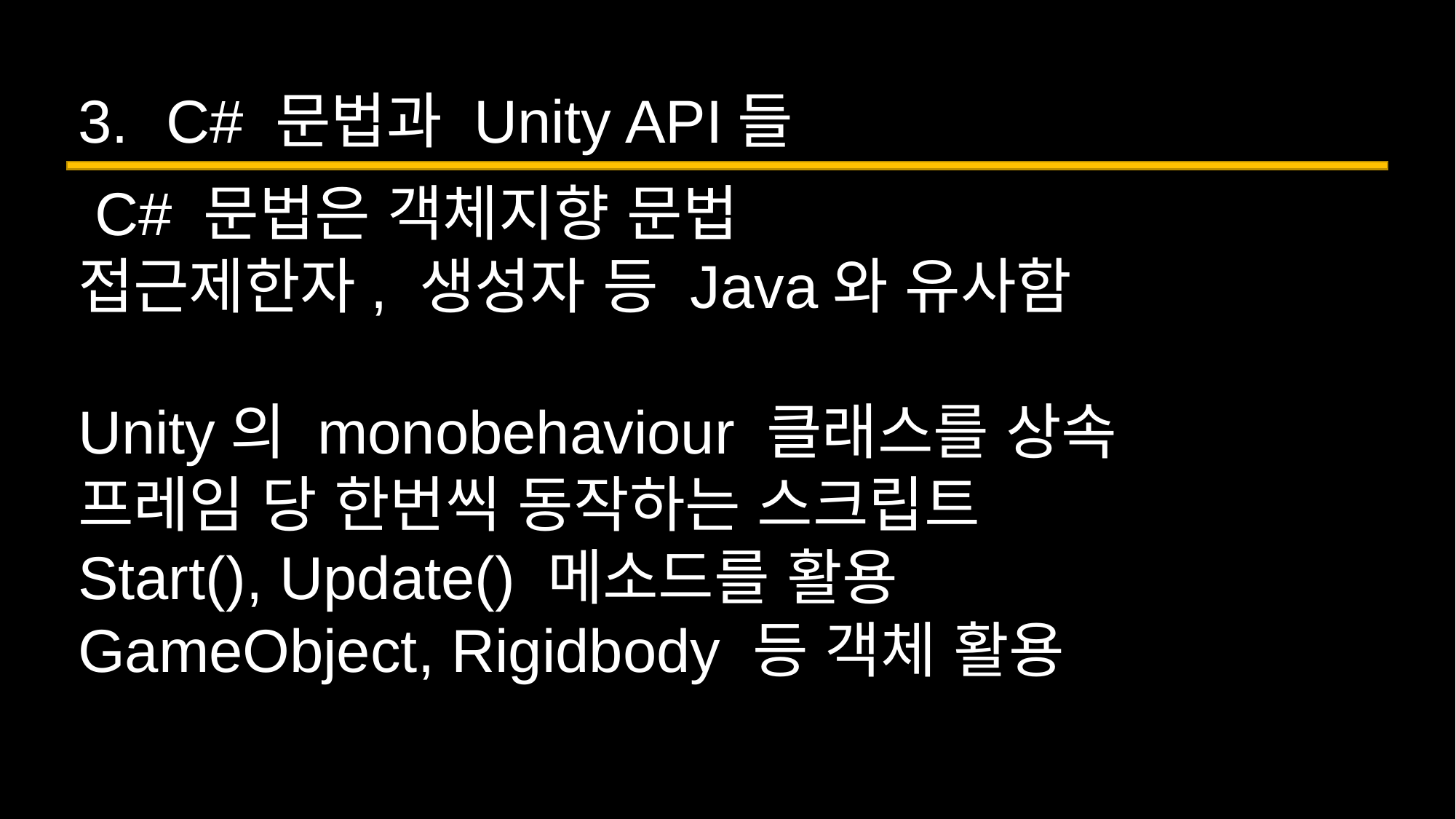

C# 문법과 Unity API들

 C# 문법은 객체지향 문법
접근제한자, 생성자 등 Java와 유사함

Unity의 monobehaviour 클래스를 상속
프레임 당 한번씩 동작하는 스크립트
Start(), Update() 메소드를 활용
GameObject, Rigidbody 등 객체 활용